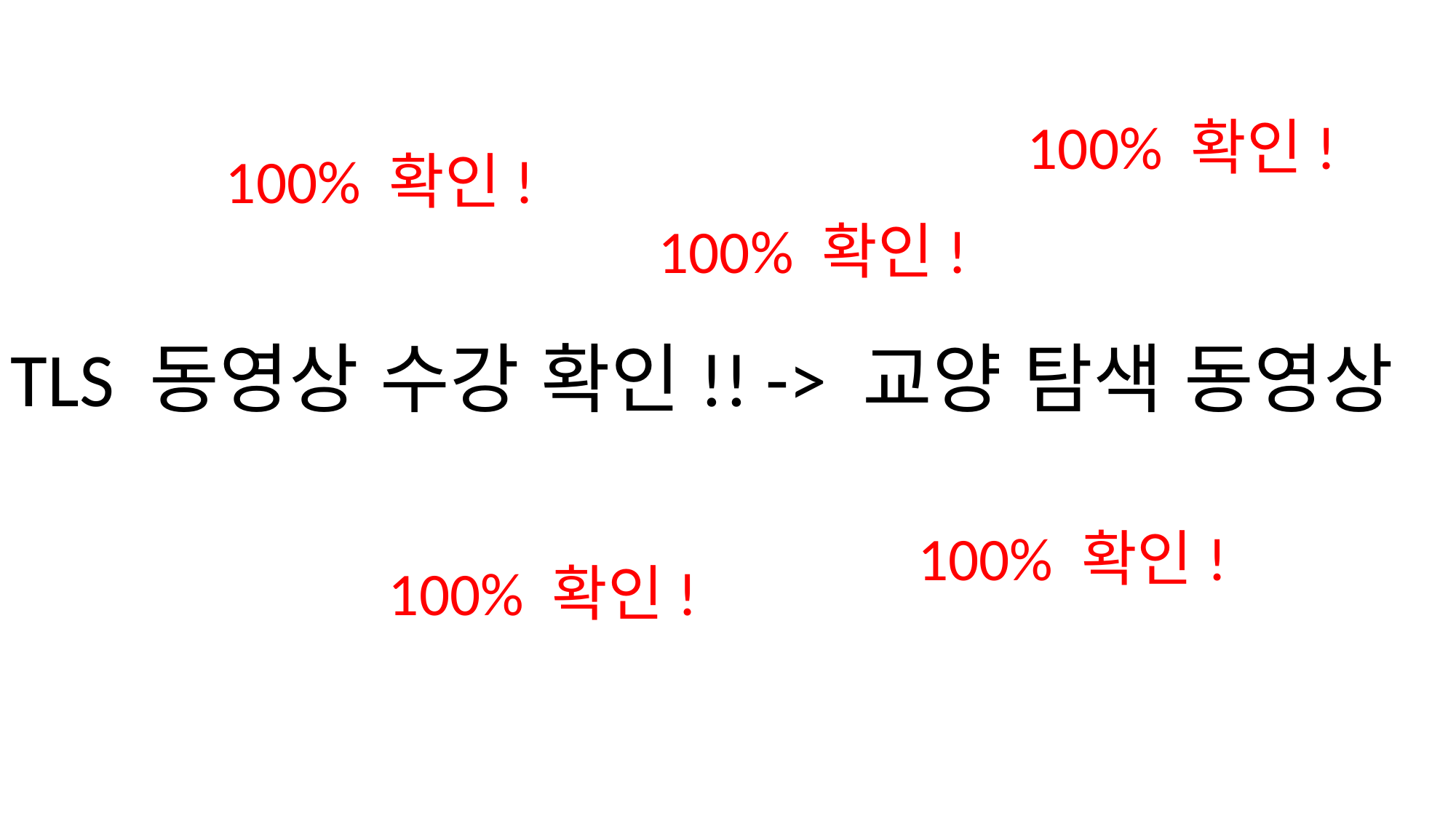

100% 확인!
100% 확인!
100% 확인!
TLS 동영상 수강 확인!! -> 교양 탐색 동영상
100% 확인!
100% 확인!